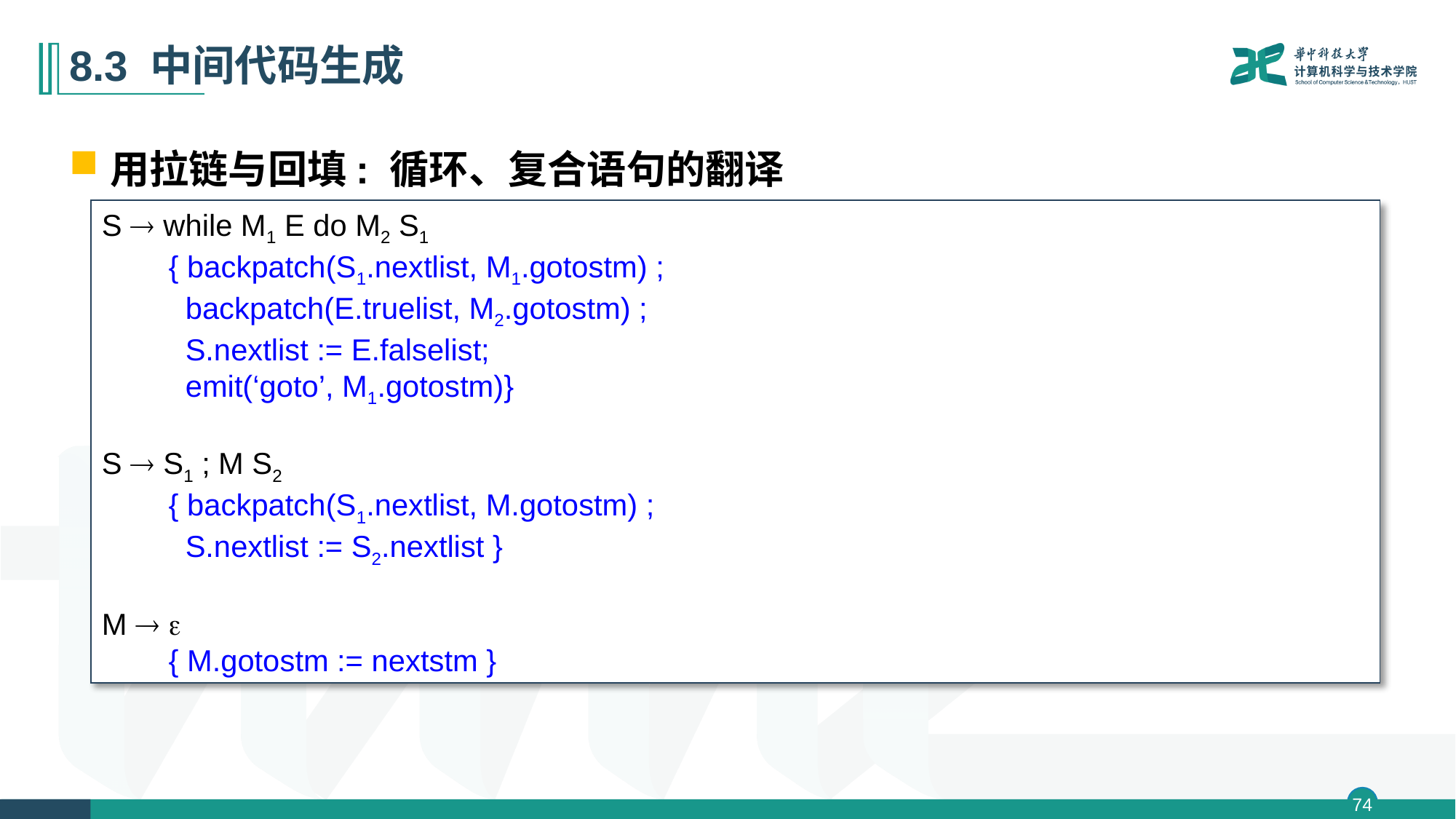

# 8.3 中间代码生成
用拉链与回填: 循环、复合语句的翻译

S → while M1 E do M2 S1
        { backpatch(S1.nextlist, M1.gotostm) ;
          backpatch(E.truelist, M2.gotostm) ;
          S.nextlist := E.falselist;
          emit(‘goto’, M1.gotostm)}

S → S1 ; M S2
        { backpatch(S1.nextlist, M.gotostm) ;
          S.nextlist := S2.nextlist }

M → ε
        { M.gotostm := nextstm }